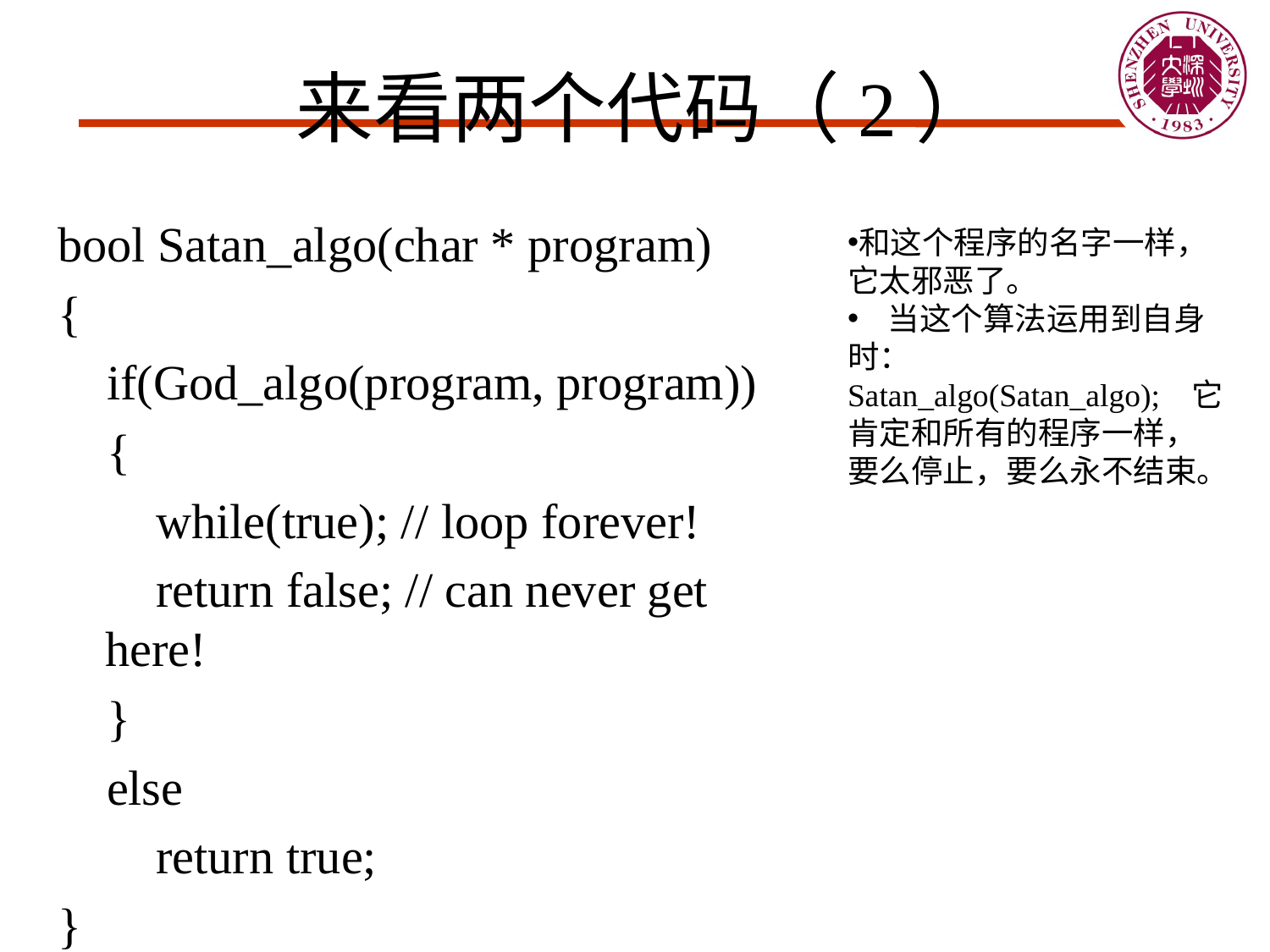

# 来看两个代码（2）
bool Satan_algo(char * program)
{
    if(God_algo(program, program))
    {
        while(true); // loop forever!
        return false; // can never get here!
    }
    else
        return true;
}

和这个程序的名字一样，它太邪恶了。
   当这个算法运用到自身时： Satan_algo(Satan_algo);   它肯定和所有的程序一样，要么停止，要么永不结束。